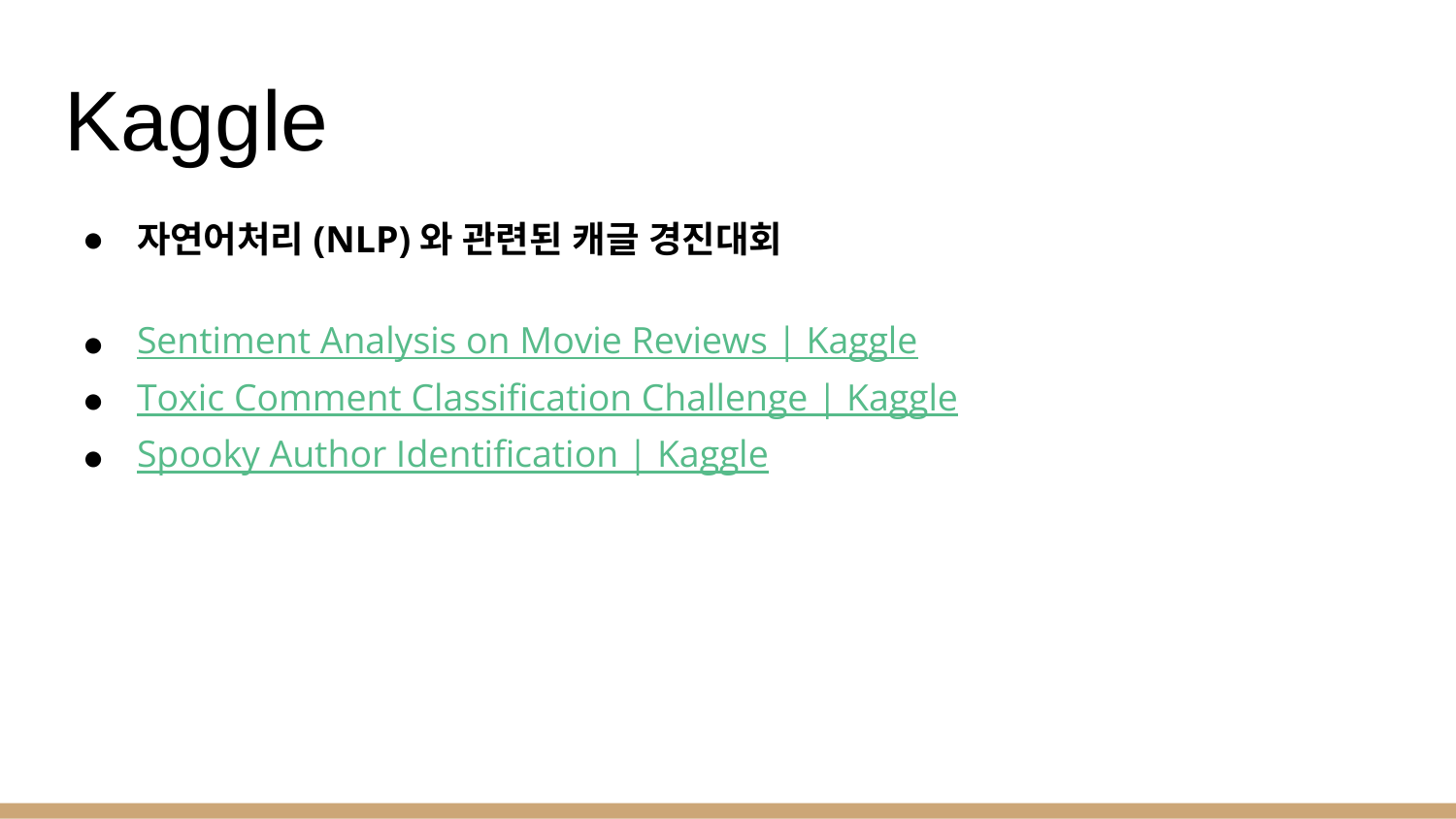

# Kaggle
자연어처리(NLP)와 관련된 캐글 경진대회

Sentiment Analysis on Movie Reviews | Kaggle
Toxic Comment Classification Challenge | Kaggle
Spooky Author Identification | Kaggle